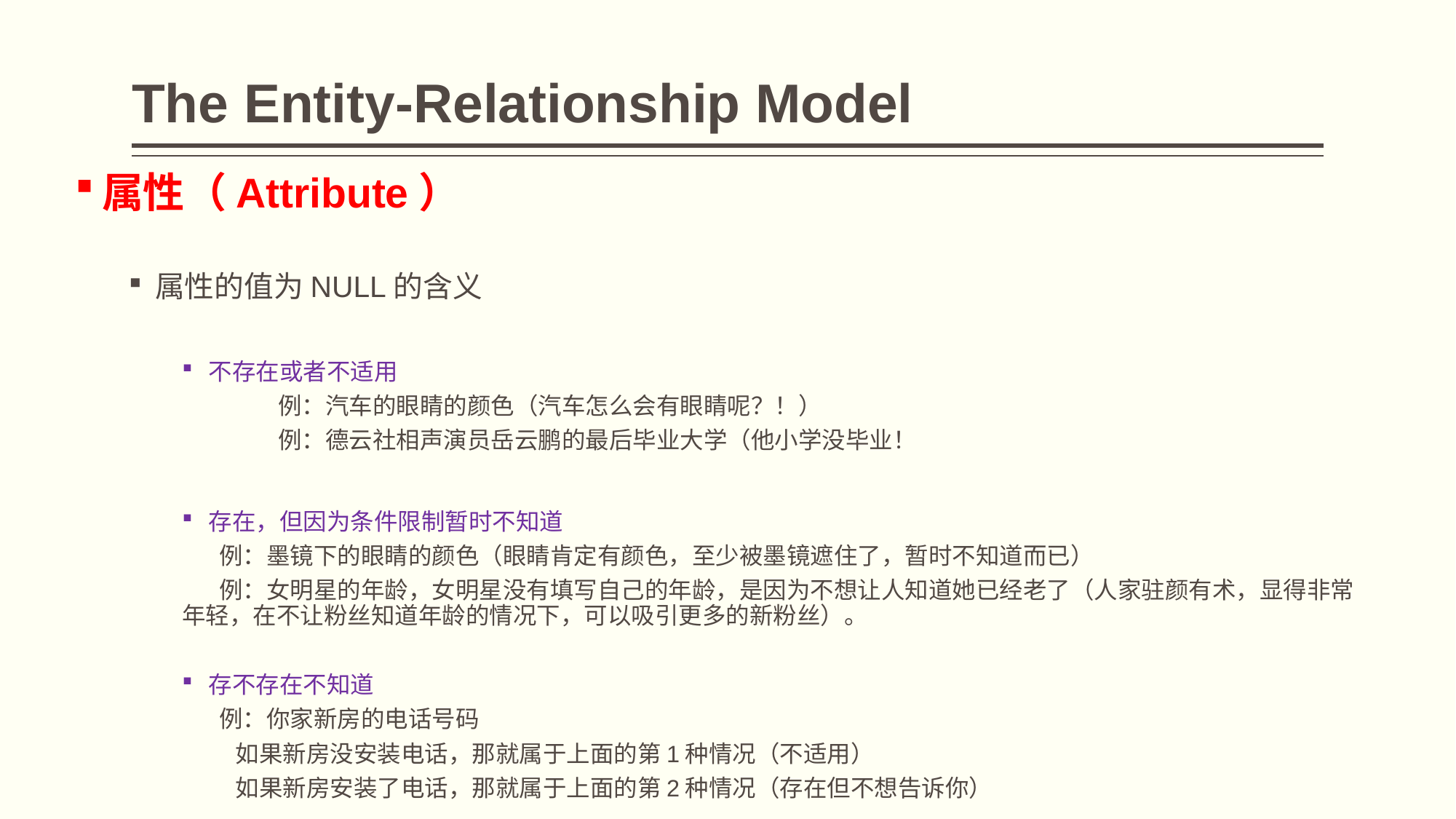

# The Entity-Relationship Model
属性（Attribute）

属性的值为NULL的含义

不存在或者不适用
       例：汽车的眼睛的颜色（汽车怎么会有眼睛呢？！）
       例：德云社相声演员岳云鹏的最后毕业大学（他小学没毕业！

存在，但因为条件限制暂时不知道
      例：墨镜下的眼睛的颜色（眼睛肯定有颜色，至少被墨镜遮住了，暂时不知道而已）
      例：女明星的年龄，女明星没有填写自己的年龄，是因为不想让人知道她已经老了（人家驻颜有术，显得非常年轻，在不让粉丝知道年龄的情况下，可以吸引更多的新粉丝）。

存不存在不知道
      例：你家新房的电话号码
如果新房没安装电话，那就属于上面的第1种情况（不适用）
如果新房安装了电话，那就属于上面的第2种情况（存在但不想告诉你）